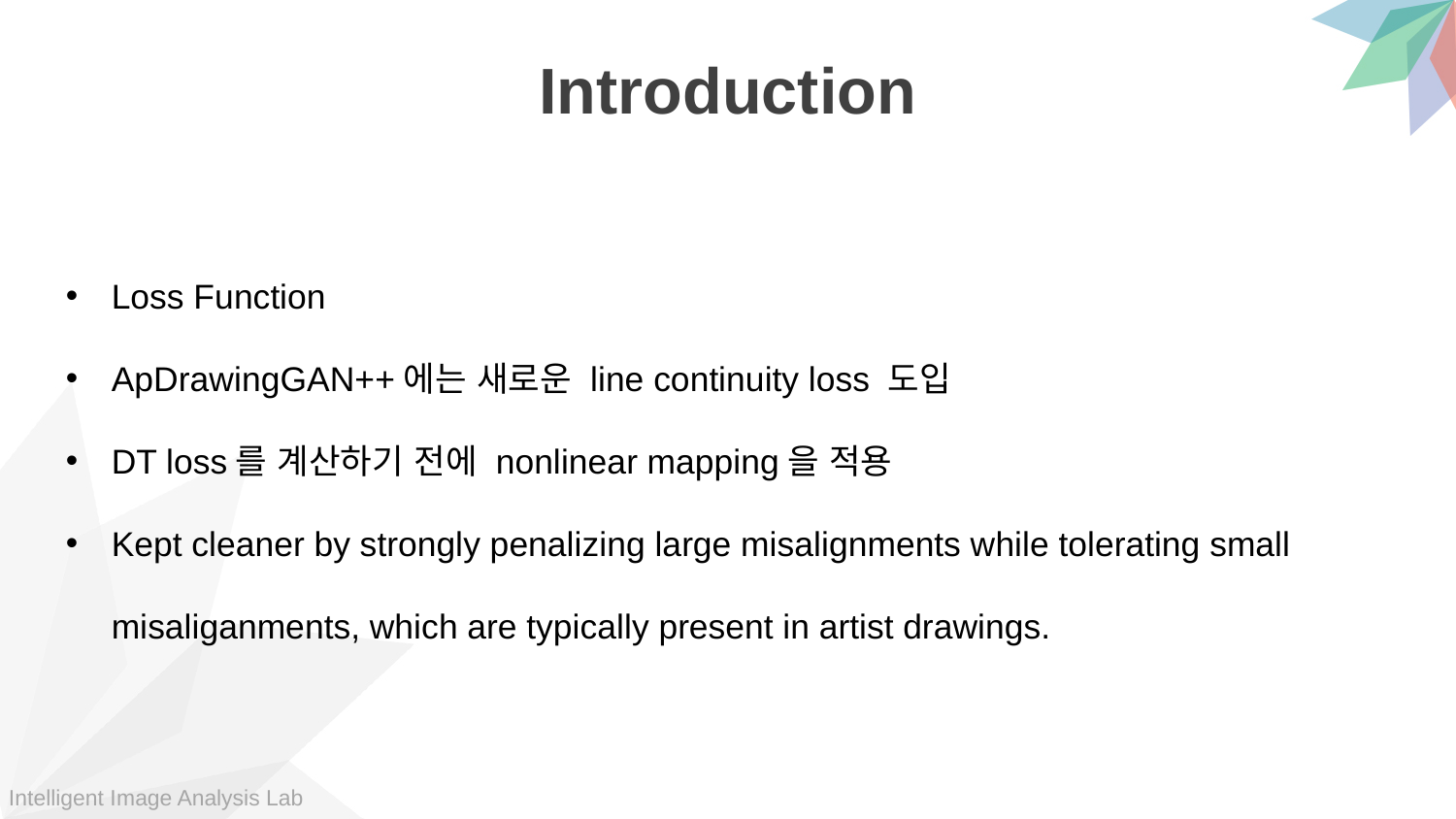

Introduction
Loss Function
ApDrawingGAN++에는 새로운 line continuity loss 도입
DT loss를 계산하기 전에 nonlinear mapping을 적용
Kept cleaner by strongly penalizing large misalignments while tolerating small misaliganments, which are typically present in artist drawings.